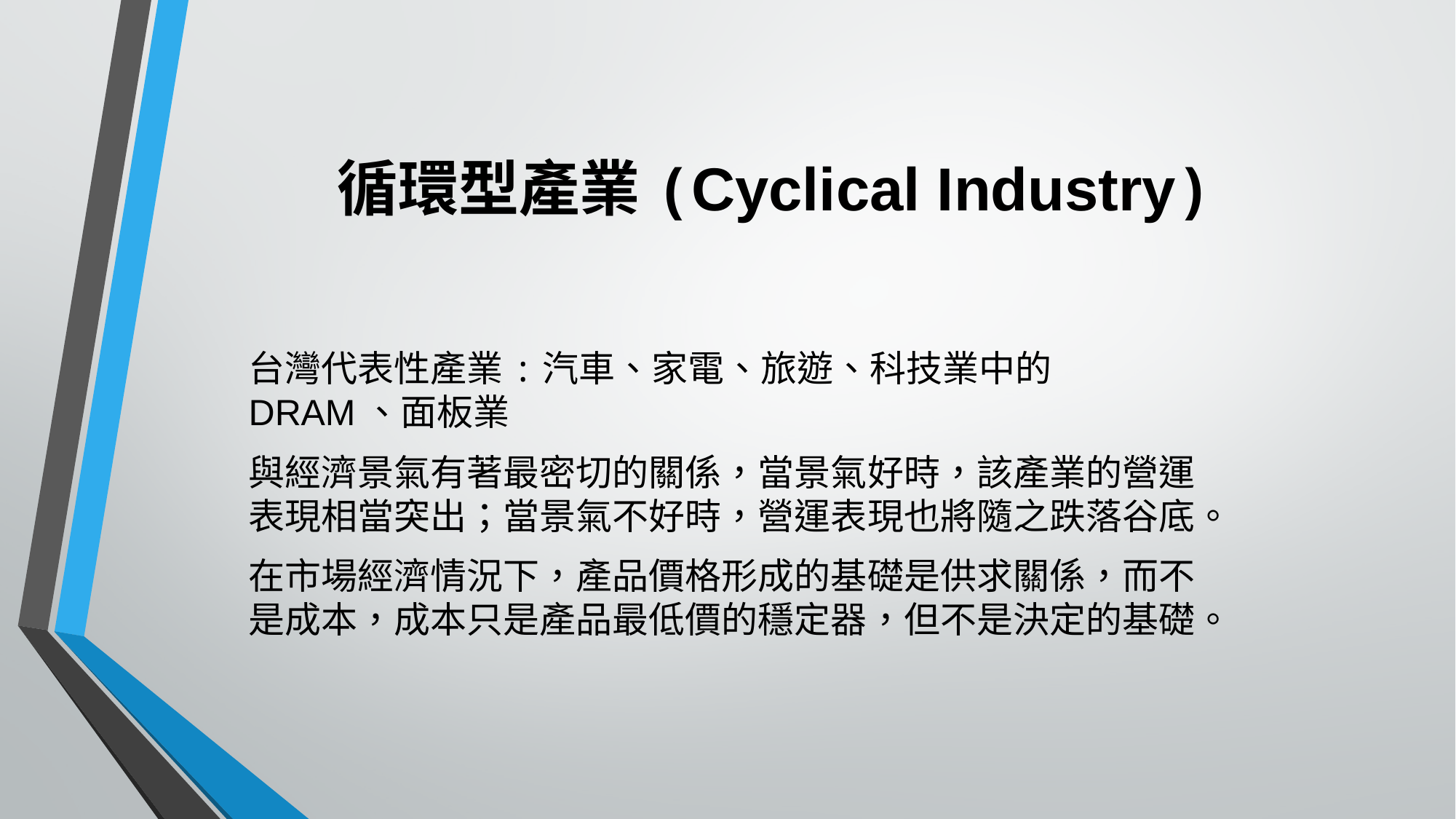

# 循環型產業(Cyclical Industry)
台灣代表性產業:汽車、家電、旅遊、科技業中的DRAM、面板業
與經濟景氣有著最密切的關係，當景氣好時，該產業的營運表現相當突出；當景氣不好時，營運表現也將隨之跌落谷底。
在市場經濟情況下，產品價格形成的基礎是供求關係，而不是成本，成本只是產品最低價的穩定器，但不是決定的基礎。